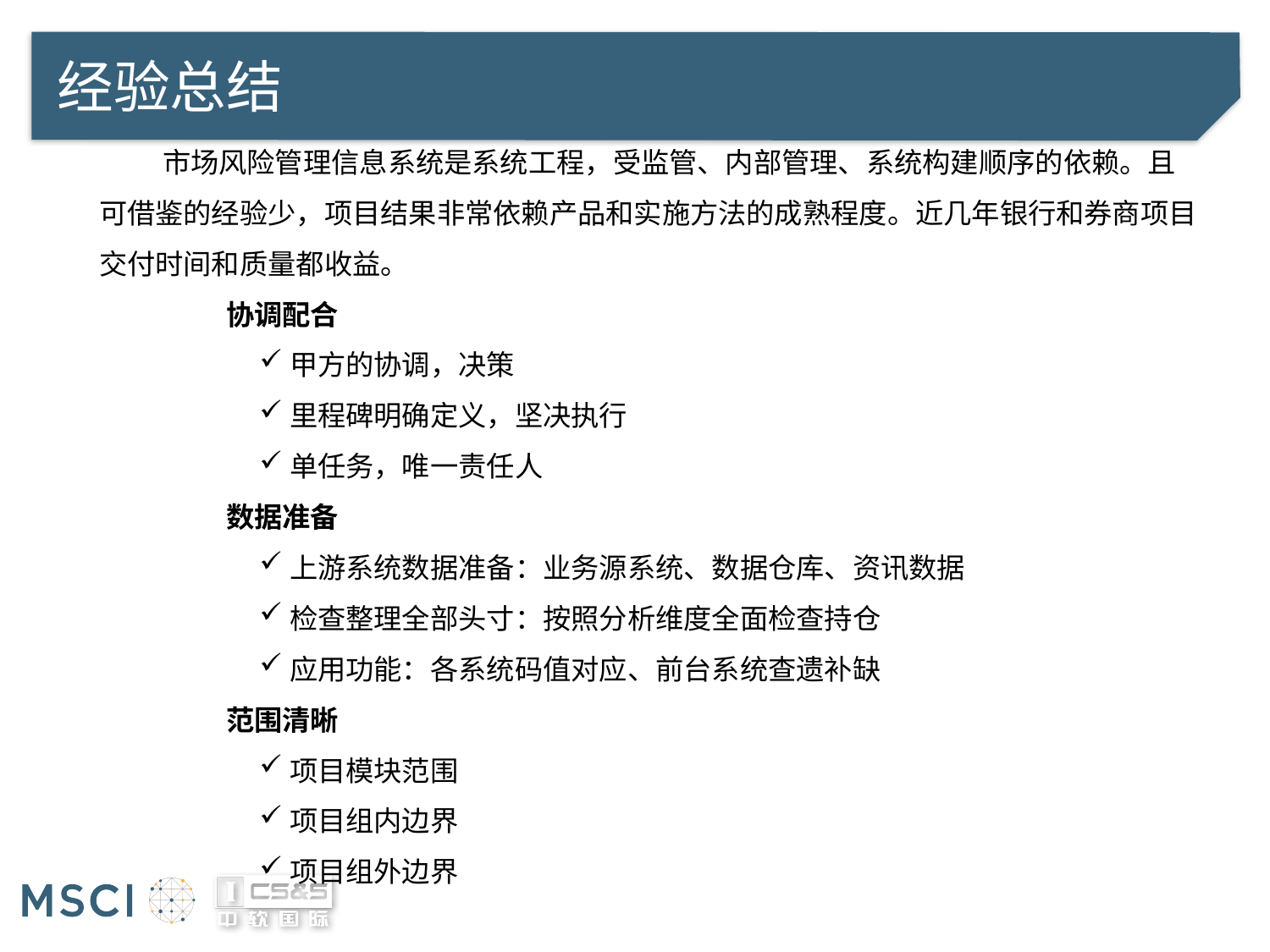

# 经验总结
市场风险管理信息系统是系统工程，受监管、内部管理、系统构建顺序的依赖。且可借鉴的经验少，项目结果非常依赖产品和实施方法的成熟程度。近几年银行和券商项目交付时间和质量都收益。
协调配合
甲方的协调，决策
里程碑明确定义，坚决执行
单任务，唯一责任人
数据准备
上游系统数据准备：业务源系统、数据仓库、资讯数据
检查整理全部头寸：按照分析维度全面检查持仓
应用功能：各系统码值对应、前台系统查遗补缺
范围清晰
项目模块范围
项目组内边界
项目组外边界